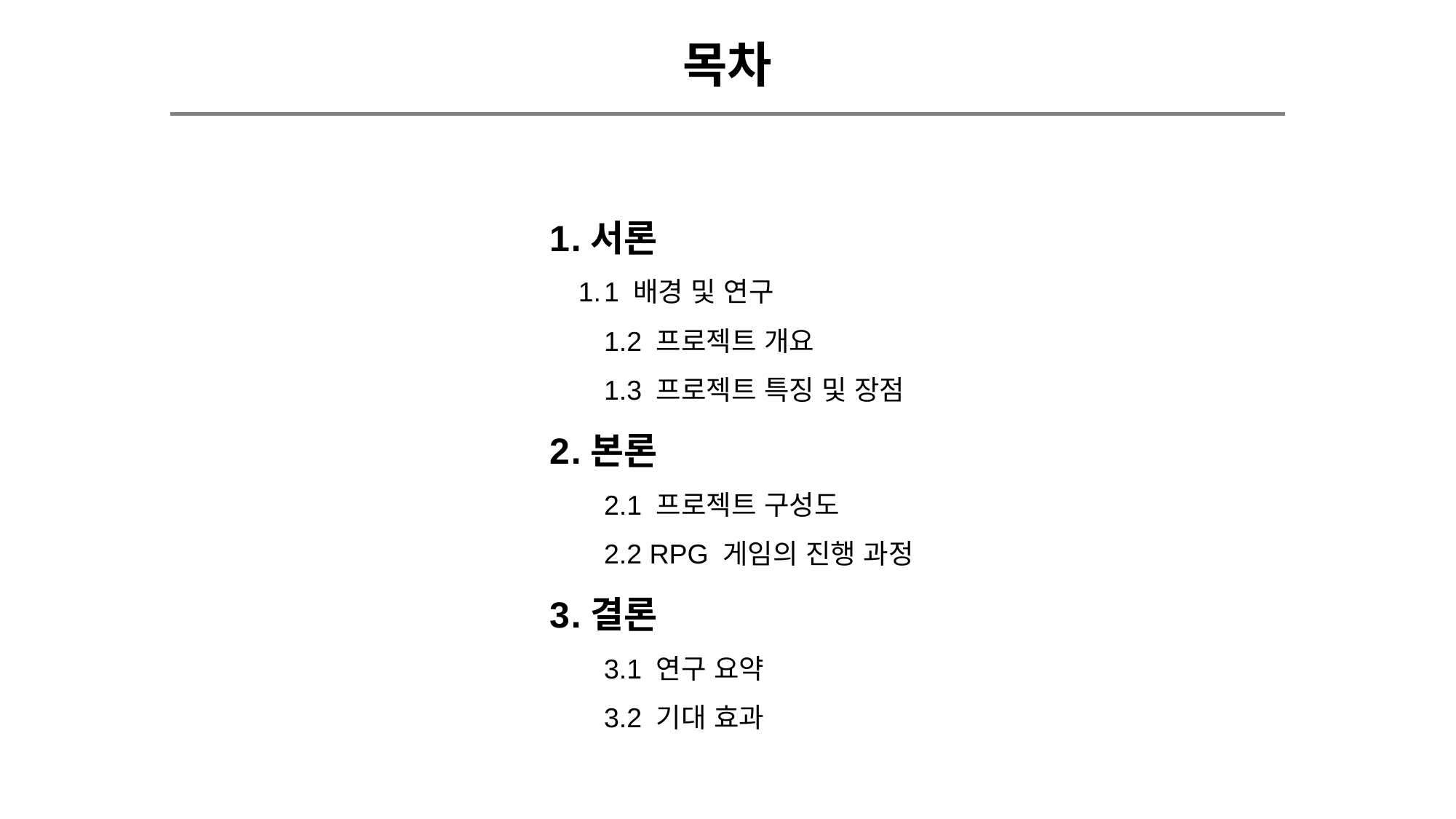

목차
서론
1 배경 및 연구
1.2 프로젝트 개요
1.3 프로젝트 특징 및 장점
본론
2.1 프로젝트 구성도
2.2 RPG 게임의 진행 과정
결론
3.1 연구 요약
3.2 기대 효과